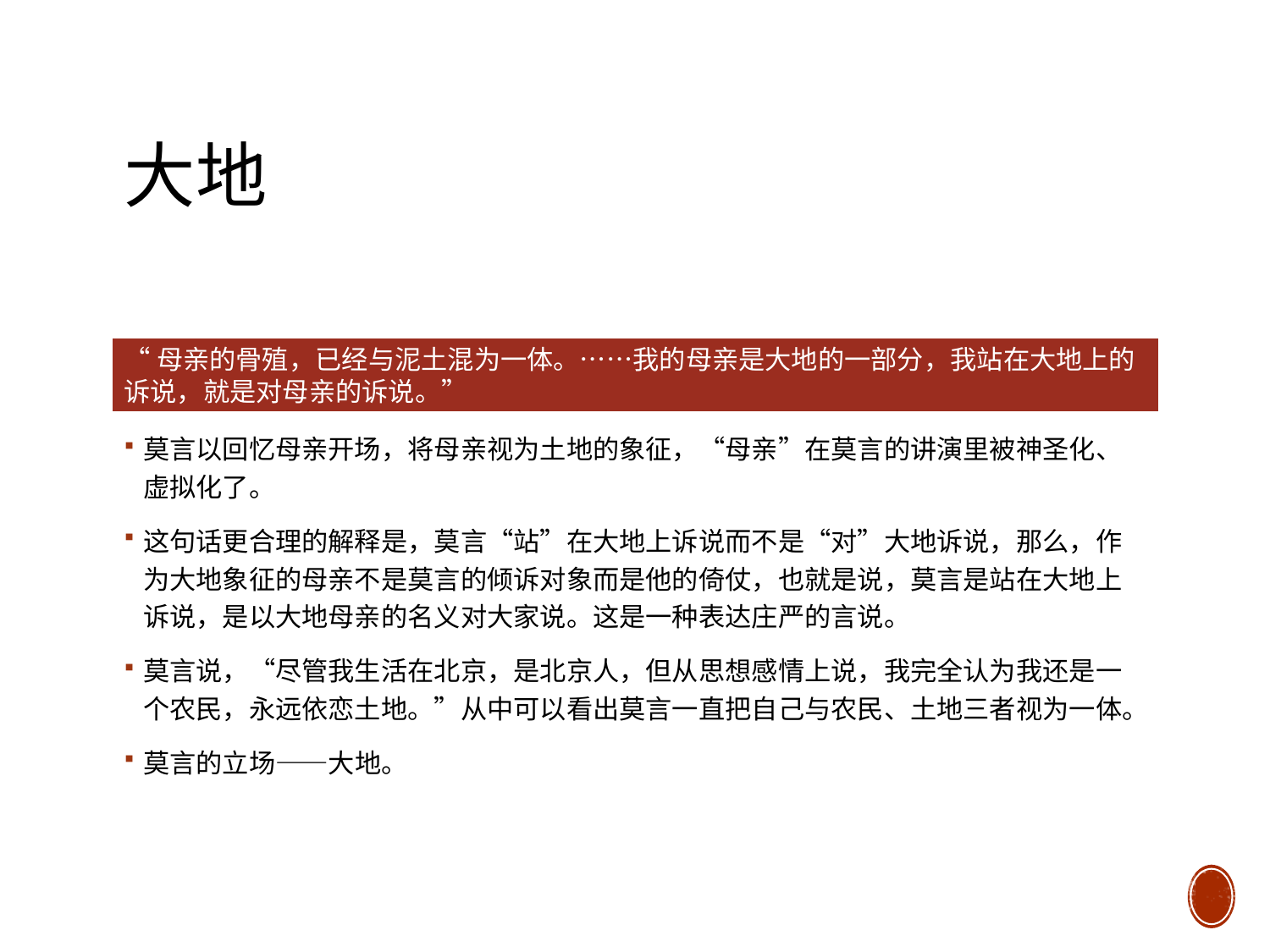

# 大地

莫言以回忆母亲开场，将母亲视为土地的象征，“母亲”在莫言的讲演里被神圣化、虚拟化了。
这句话更合理的解释是，莫言“站”在大地上诉说而不是“对”大地诉说，那么，作为大地象征的母亲不是莫言的倾诉对象而是他的倚仗，也就是说，莫言是站在大地上诉说，是以大地母亲的名义对大家说。这是一种表达庄严的言说。
莫言说，“尽管我生活在北京，是北京人，但从思想感情上说，我完全认为我还是一个农民，永远依恋土地。”从中可以看出莫言一直把自己与农民、土地三者视为一体。
莫言的立场——大地。

“母亲的骨殖，已经与泥土混为一体。……我的母亲是大地的一部分，我站在大地上的诉说，就是对母亲的诉说。”